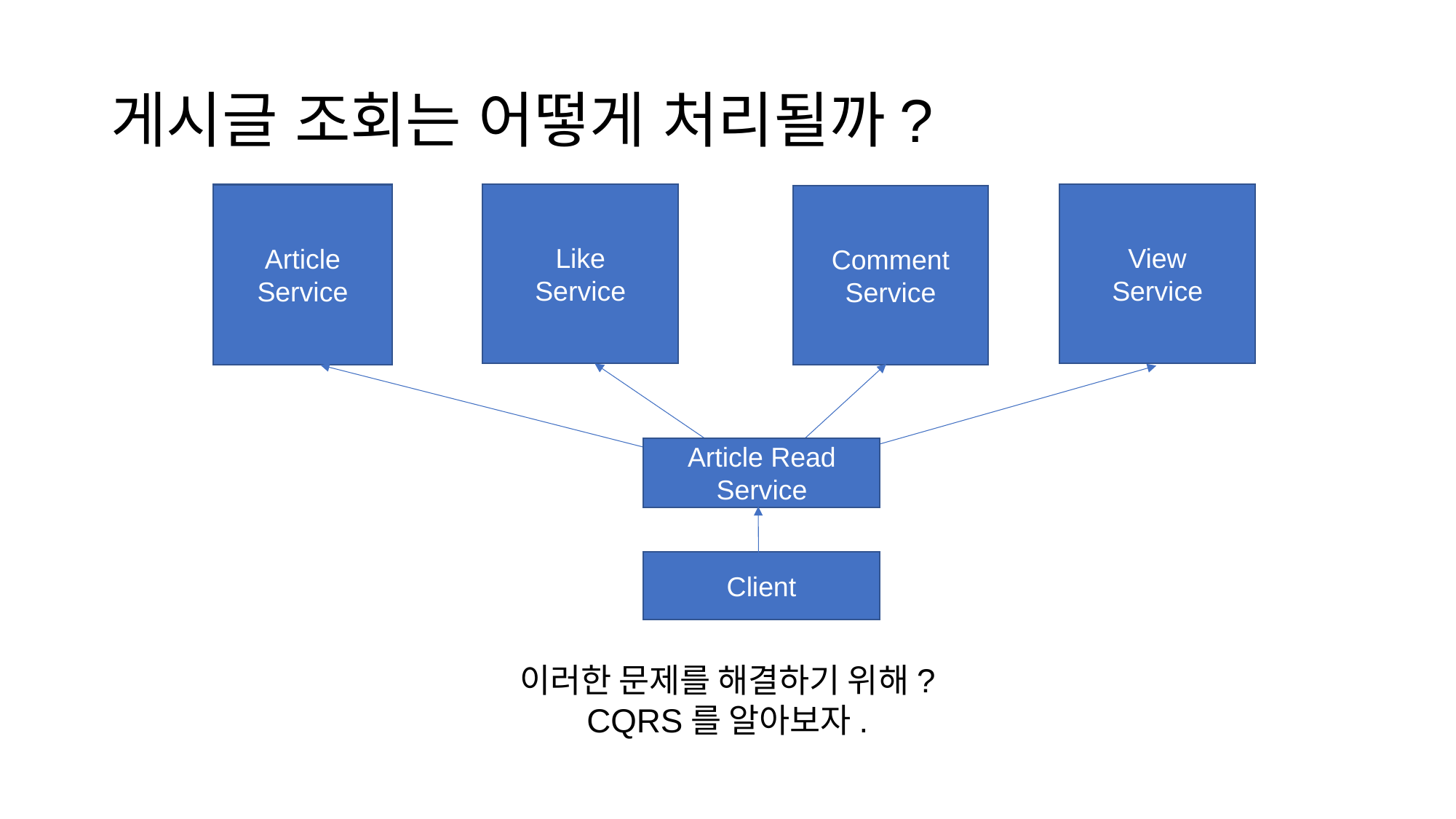

# 게시글 조회는 어떻게 처리될까?
Like
Service
View
Service
Article
Service
Comment
Service
Article Read Service
Client
이러한 문제를 해결하기 위해?
CQRS를 알아보자.